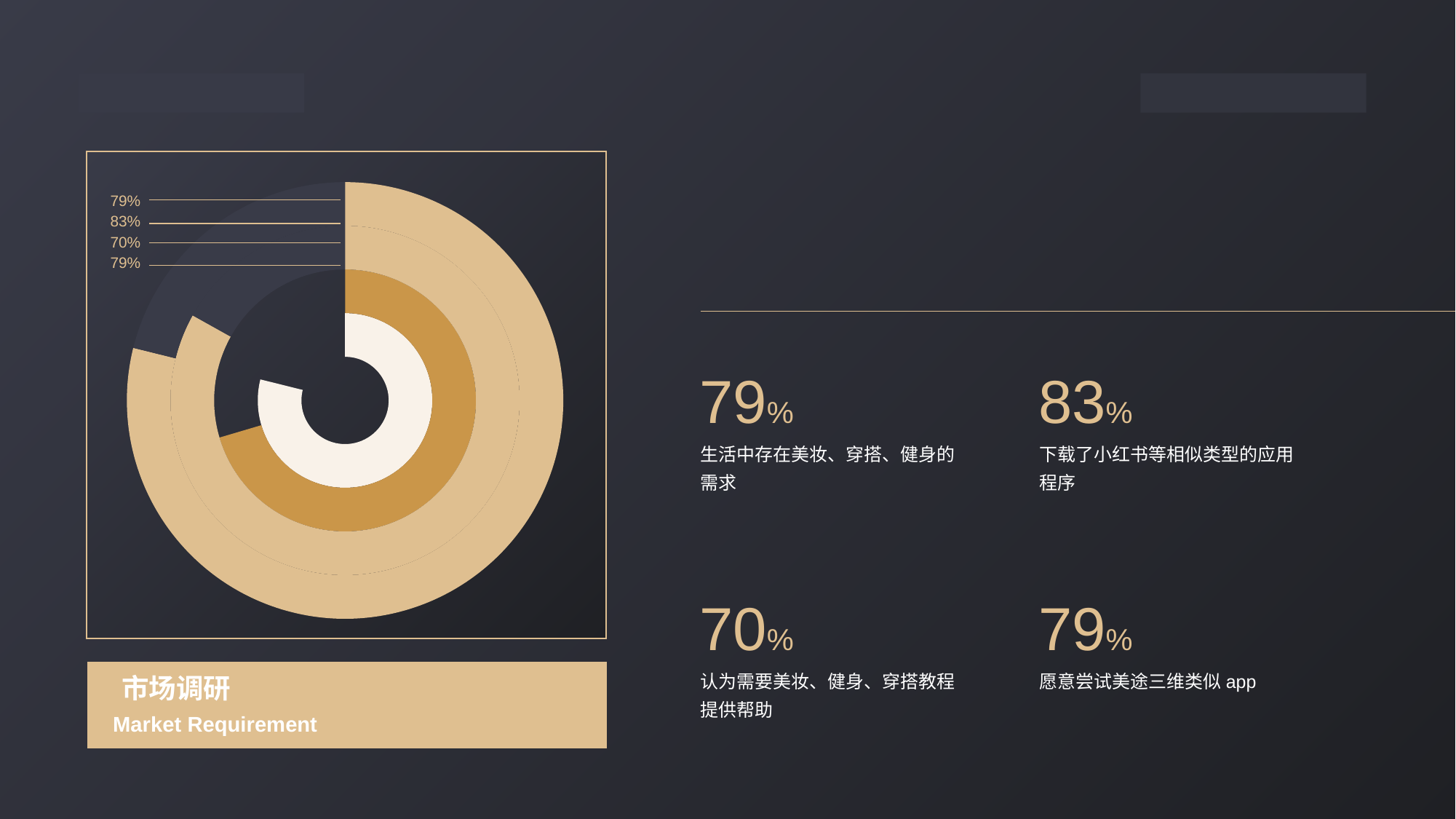

### Chart

| Category | 系列 1 | 系列 2 | 系列 3 | 系列 4 |
|---|---|---|---|---|
| 类别 1 | 56.0 | 50.0 | 59.0 | 56.0 |
| 类别 2 | 15.0 | 21.0 | 12.0 | 15.0 |
79%
83%
70%
79%
79%
83%
生活中存在美妆、穿搭、健身的需求
下载了小红书等相似类型的应用程序
70%
79%

愿意尝试美途三维类似app
认为需要美妆、健身、穿搭教程提供帮助
市场调研
Market Requirement